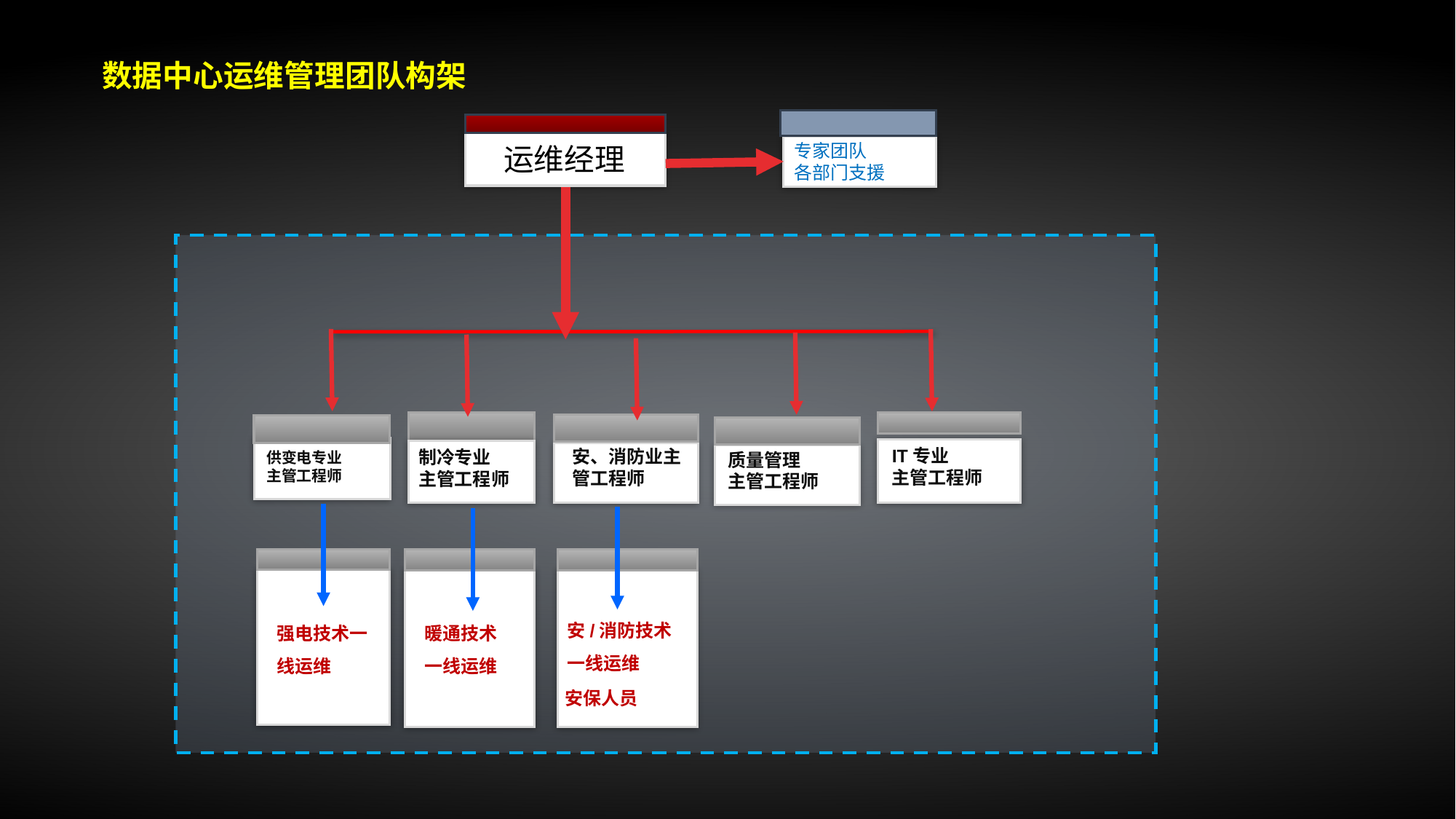

数据中心运维管理团队构架

   运维经理

专家团队
各部门支援

 制冷专业
 主管工程师

IT专业
主管工程师

安、消防业主管工程师

供变电专业
主管工程师

质量管理
主管工程师

暖通技术一线运维

安/消防技术一线运维
安保人员

强电技术一线运维